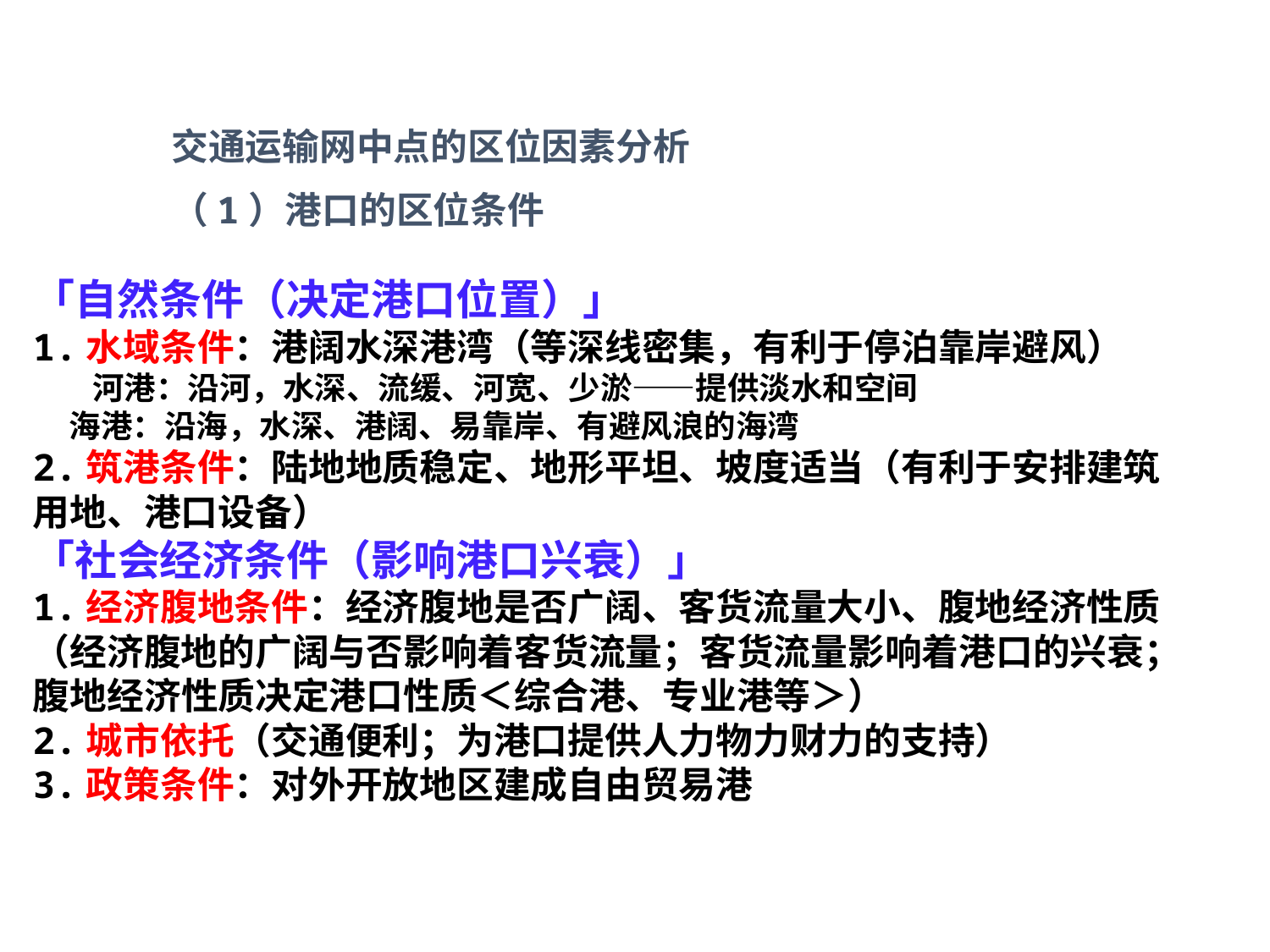

交通运输网中点的区位因素分析
（1）港口的区位条件

「自然条件（决定港口位置）」
1.水域条件：港阔水深港湾（等深线密集，有利于停泊靠岸避风）
         河港：沿河，水深、流缓、河宽、少淤——提供淡水和空间
    海港：沿海，水深、港阔、易靠岸、有避风浪的海湾
2.筑港条件：陆地地质稳定、地形平坦、坡度适当（有利于安排建筑用地、港口设备）
「社会经济条件（影响港口兴衰）」
1.经济腹地条件：经济腹地是否广阔、客货流量大小、腹地经济性质（经济腹地的广阔与否影响着客货流量；客货流量影响着港口的兴衰；腹地经济性质决定港口性质＜综合港、专业港等＞）
2.城市依托（交通便利；为港口提供人力物力财力的支持）
3.政策条件：对外开放地区建成自由贸易港